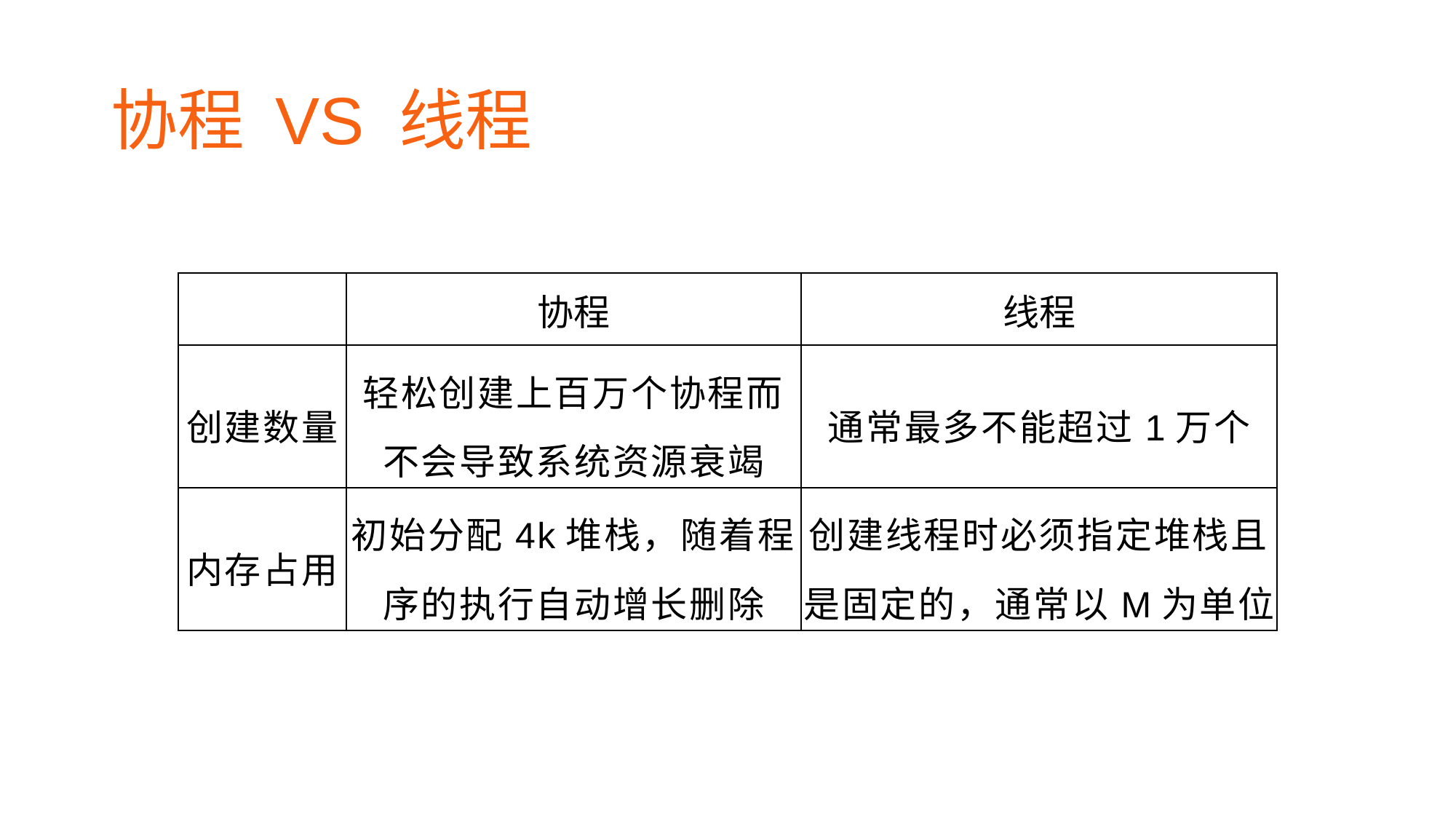

# 协程 VS 线程
|  | 协程 | 线程 |
| --- | --- | --- |
| 创建数量 | 轻松创建上百万个协程而不会导致系统资源衰竭 | 通常最多不能超过1万个 |
| 内存占用 | 初始分配4k堆栈，随着程序的执行自动增长删除 | 创建线程时必须指定堆栈且是固定的，通常以M为单位 |